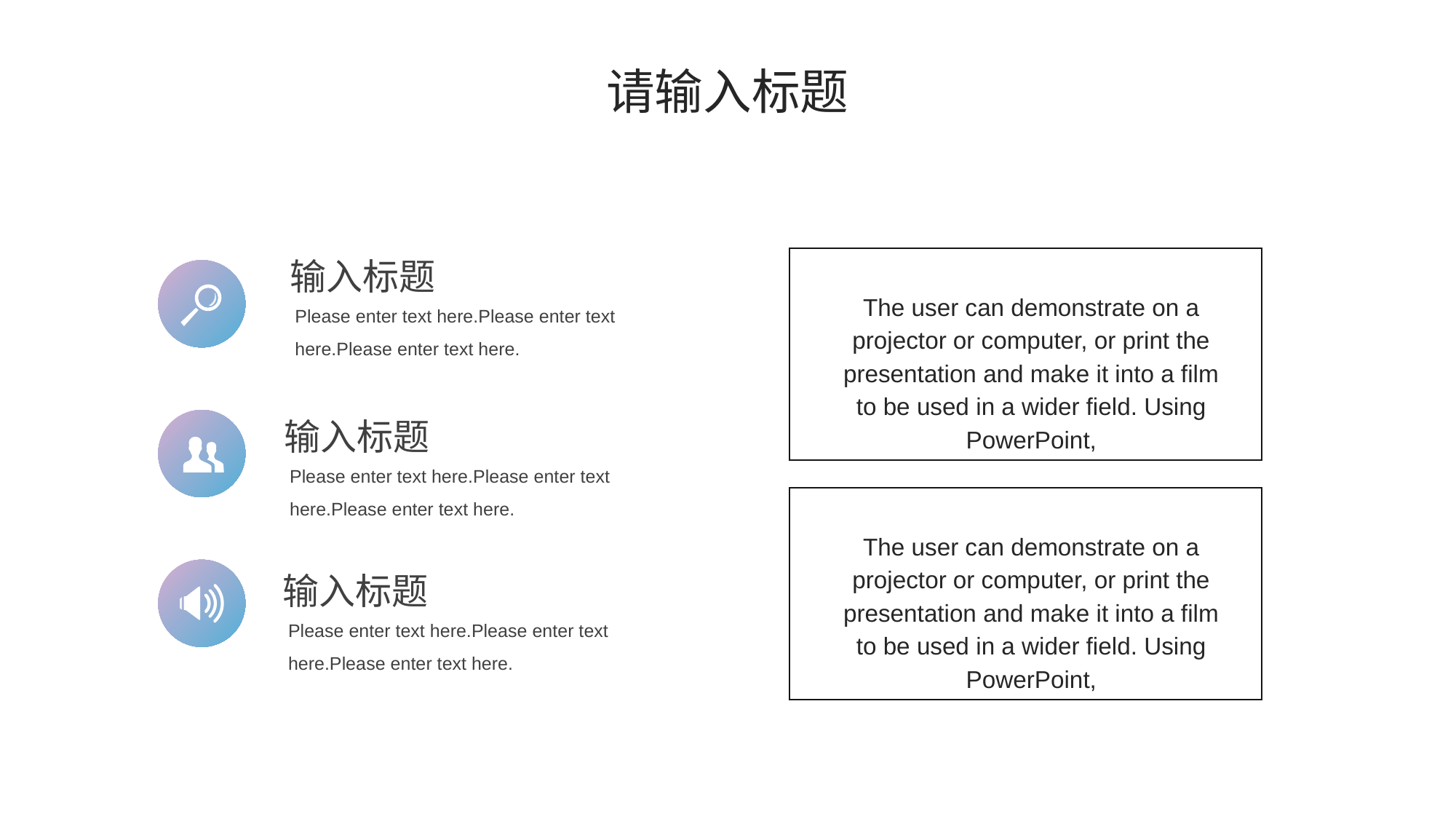

请输入标题

输入标题

The user can demonstrate on a projector or computer, or print the presentation and make it into a film to be used in a wider field. Using PowerPoint,
Please enter text here.Please enter text here.Please enter text here.
输入标题

Please enter text here.Please enter text here.Please enter text here.

The user can demonstrate on a projector or computer, or print the presentation and make it into a film to be used in a wider field. Using PowerPoint,

输入标题
Please enter text here.Please enter text here.Please enter text here.